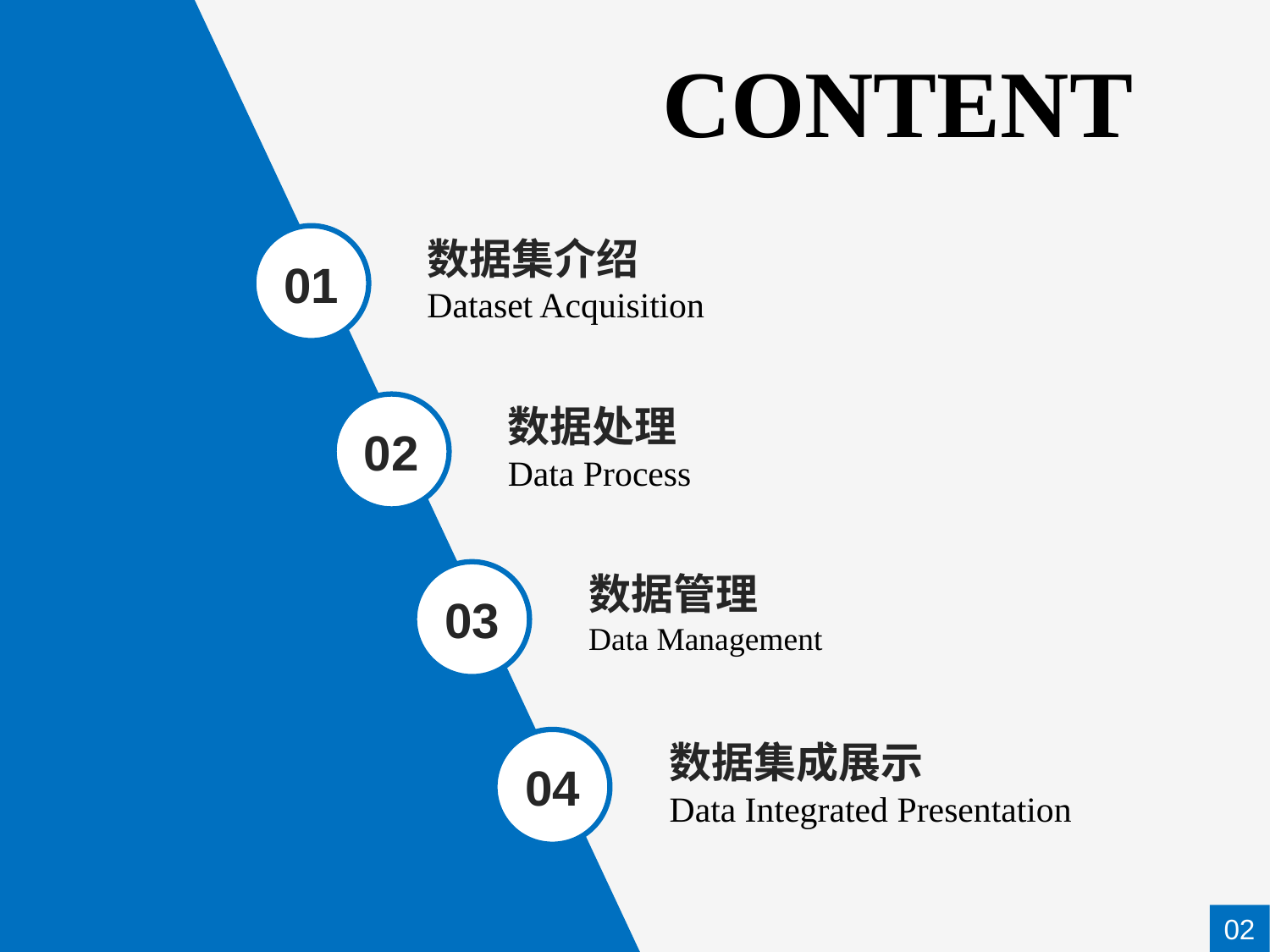

CONTENT

01
数据集介绍
Dataset Acquisition
数据处理
Data Process

02
数据管理
Data Management

03

04
数据集成展示
Data Integrated Presentation
02